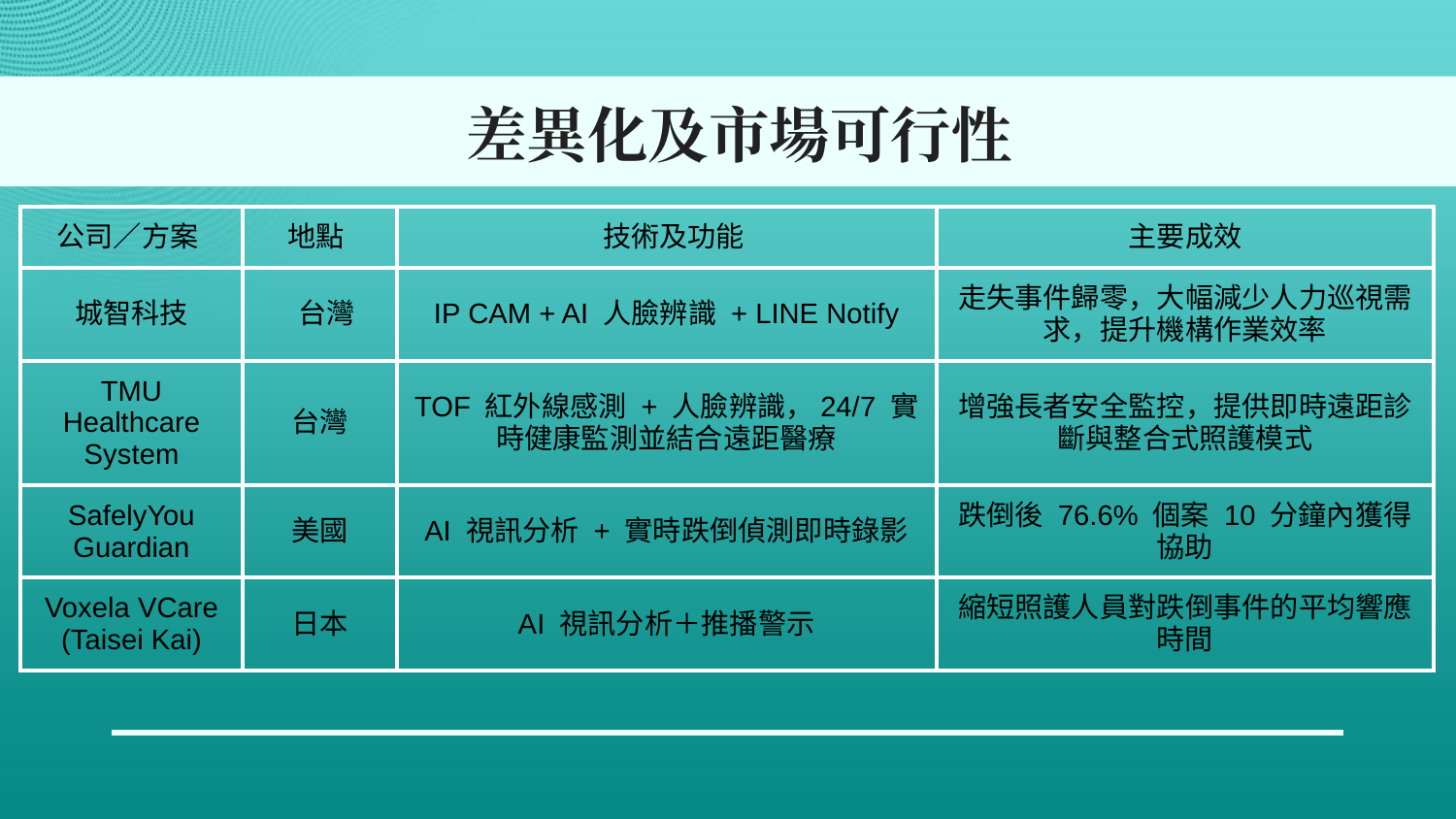

# 差異化及市場可行性
| 公司／方案 | 地點 | 技術及功能 | 主要成效 |
| --- | --- | --- | --- |
| 城智科技 | 台灣 | IP CAM + AI 人臉辨識 + LINE Notify | 走失事件歸零，大幅減少人力巡視需求，提升機構作業效率 |
| TMU Healthcare System | 台灣 | TOF 紅外線感測 + 人臉辨識，24/7 實時健康監測並結合遠距醫療 | 增強長者安全監控，提供即時遠距診斷與整合式照護模式 |
| SafelyYou Guardian | 美國 | AI 視訊分析 + 實時跌倒偵測即時錄影 | 跌倒後 76.6% 個案 10 分鐘內獲得協助 |
| Voxela VCare (Taisei Kai) | 日本 | AI 視訊分析＋推播警示 | 縮短照護人員對跌倒事件的平均響應時間 |